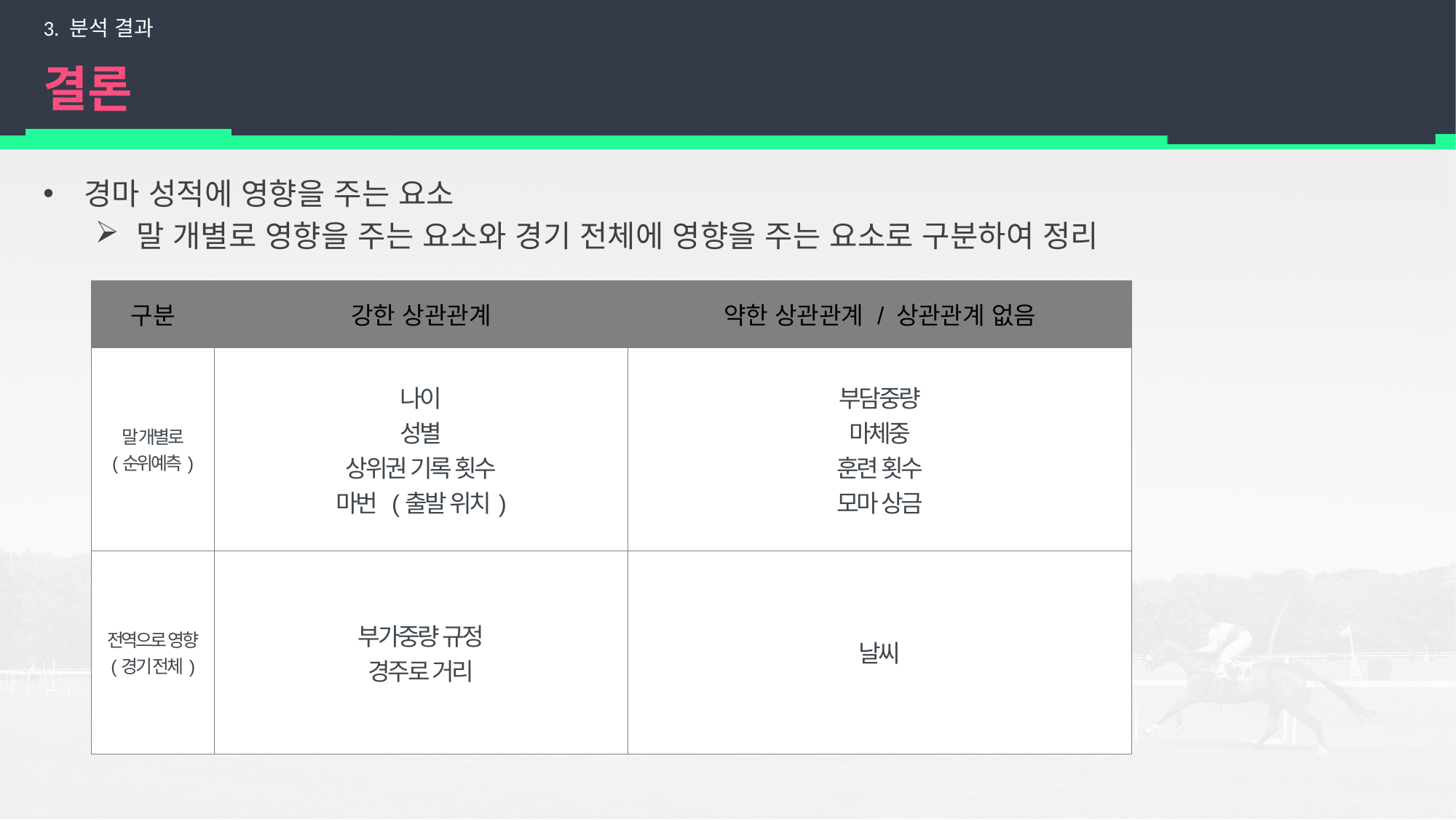

3. 분석 결과
# 결론
경마 성적에 영향을 주는 요소
말 개별로 영향을 주는 요소와 경기 전체에 영향을 주는 요소로 구분하여 정리
| 구분 | 강한 상관관계 | 약한 상관관계 / 상관관계 없음 |
| --- | --- | --- |
| 말 개별로 (순위예측) | 나이 성별 상위권 기록 횟수 마번 (출발 위치) | 부담중량 마체중 훈련 횟수 모마 상금 |
| 전역으로 영향 (경기 전체) | 부가중량 규정 경주로 거리 | 날씨 |